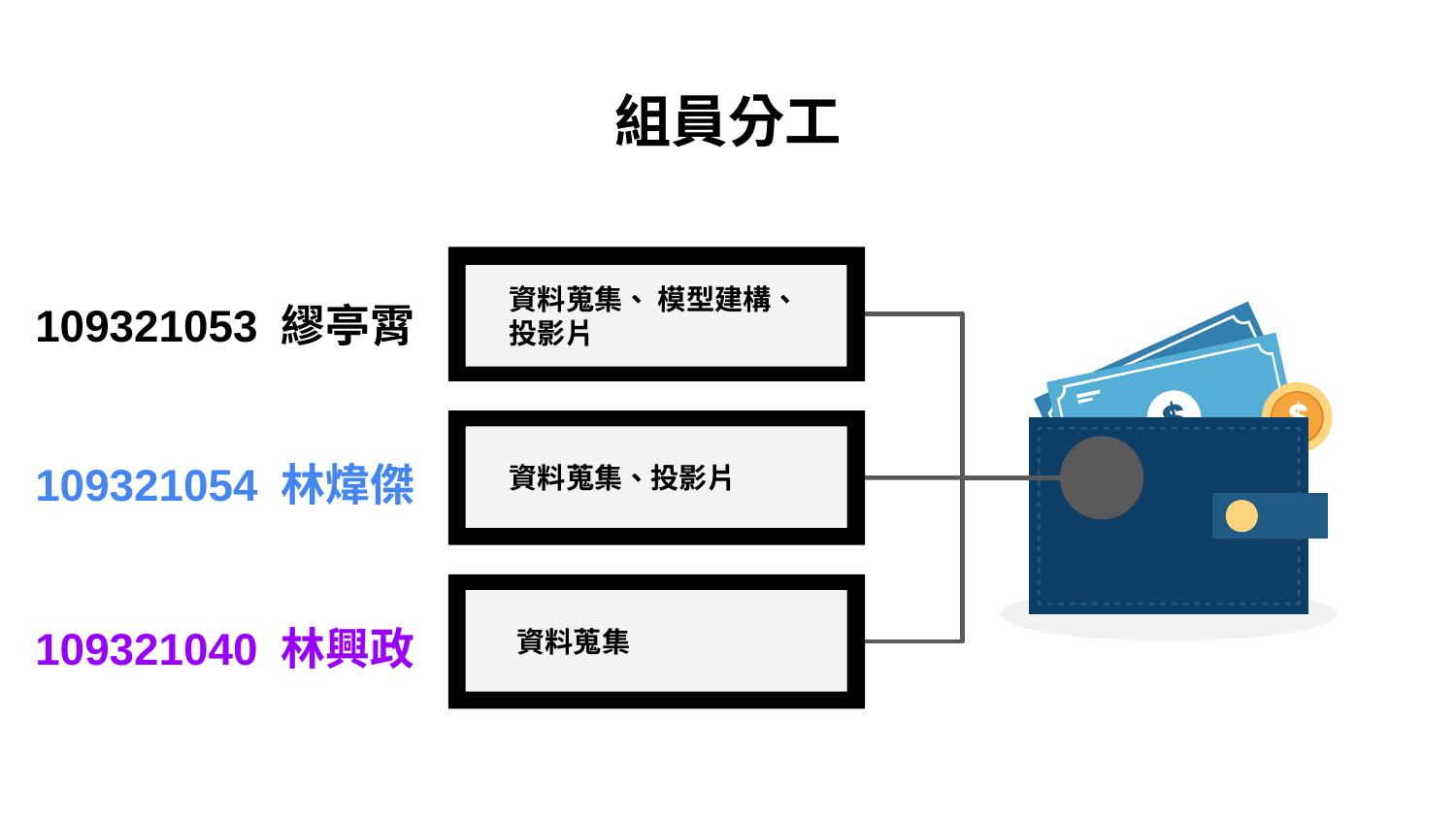

# 組員分工

資料蒐集、 模型建構、投影片
109321053 繆亭霄

資料蒐集、投影片

109321054 林煒傑

     資料蒐集
109321040 林興政